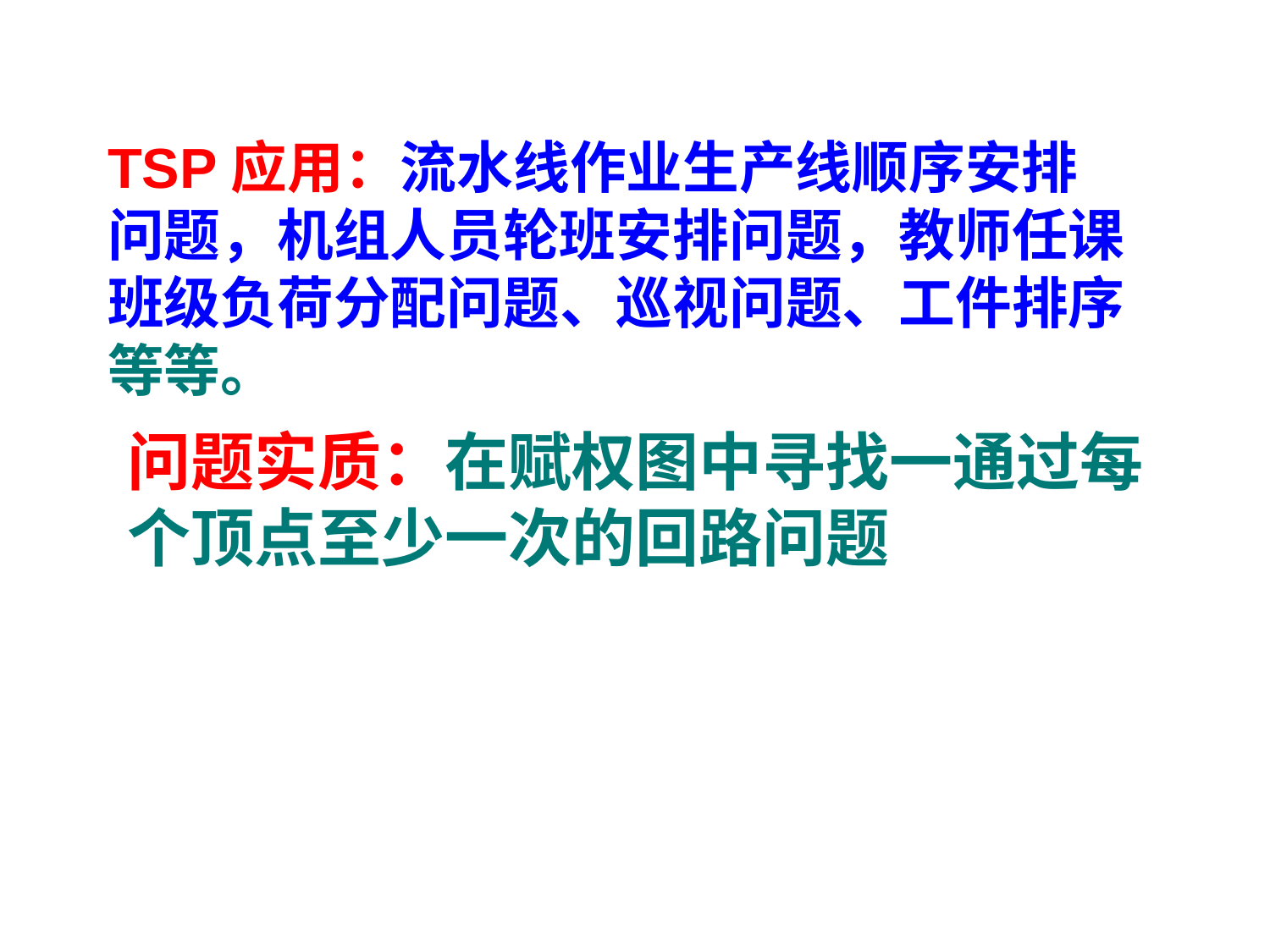

TSP应用：流水线作业生产线顺序安排问题，机组人员轮班安排问题，教师任课班级负荷分配问题、巡视问题、工件排序等等。
问题实质：在赋权图中寻找一通过每个顶点至少一次的回路问题